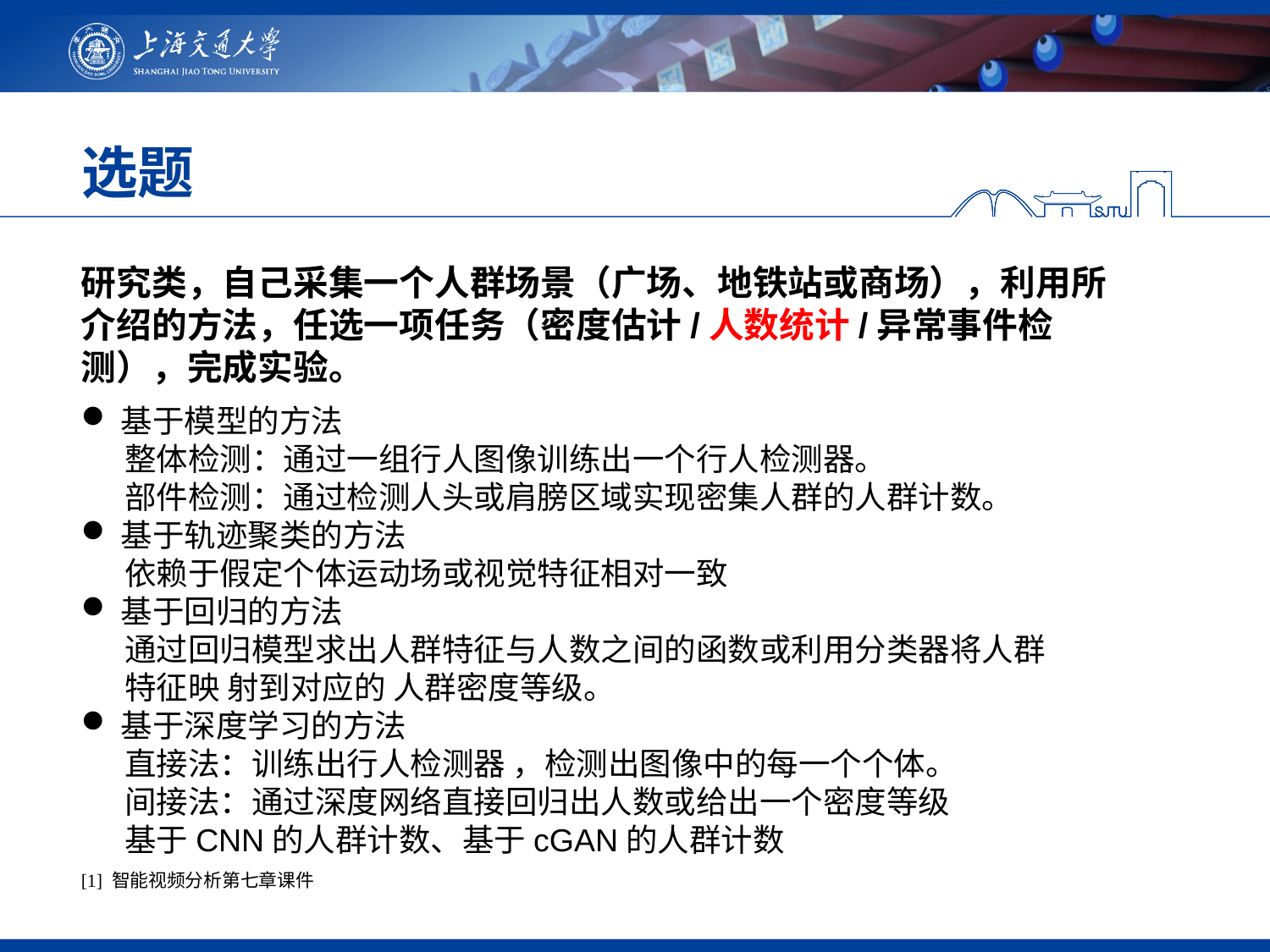

# 选题
研究类，自己采集一个人群场景（广场、地铁站或商场），利用所介绍的方法，任选一项任务（密度估计/人数统计/异常事件检测），完成实验。
基于模型的方法
     整体检测：通过一组行人图像训练出一个行人检测器。
     部件检测：通过检测人头或肩膀区域实现密集人群的人群计数。
基于轨迹聚类的方法
     依赖于假定个体运动场或视觉特征相对一致
基于回归的方法
     通过回归模型求出人群特征与人数之间的函数或利用分类器将人群
     特征映 射到对应的 人群密度等级。
基于深度学习的方法
     直接法：训练出行人检测器 ，检测出图像中的每一个个体。
     间接法：通过深度网络直接回归出人数或给出一个密度等级
     基于CNN的人群计数、基于cGAN的人群计数
[1] 智能视频分析第七章课件